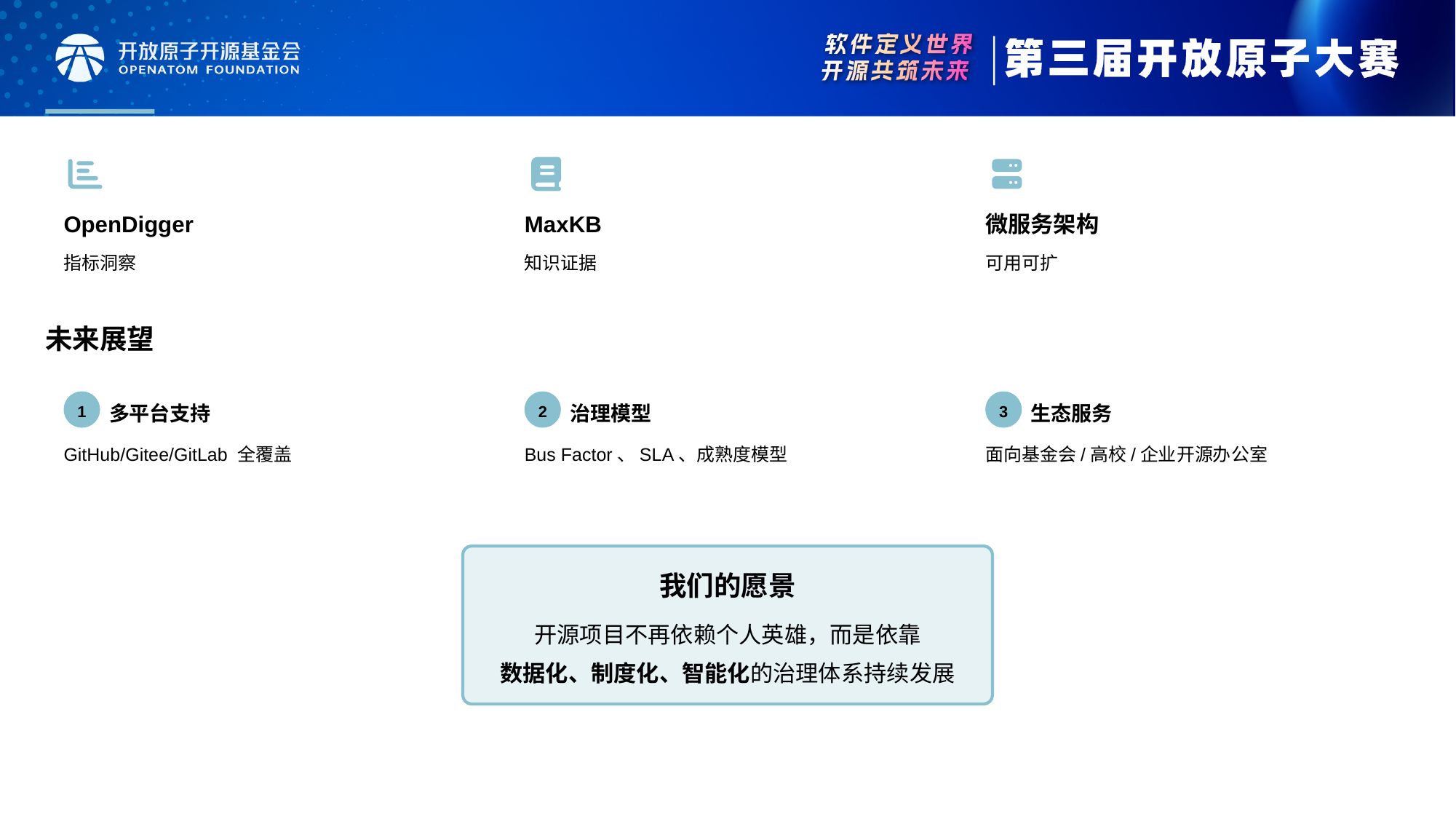

OpenDigger
MaxKB
微服务架构
指标洞察
知识证据
可用可扩
未来展望

1

2

3

多平台支持
治理模型
生态服务
GitHub/Gitee/GitLab 全覆盖
Bus Factor、SLA、成熟度模型
面向基金会/高校/企业开源办公室

我们的愿景
开源项目不再依赖个人英雄，而是依靠
数据化、制度化、智能化的治理体系持续发展